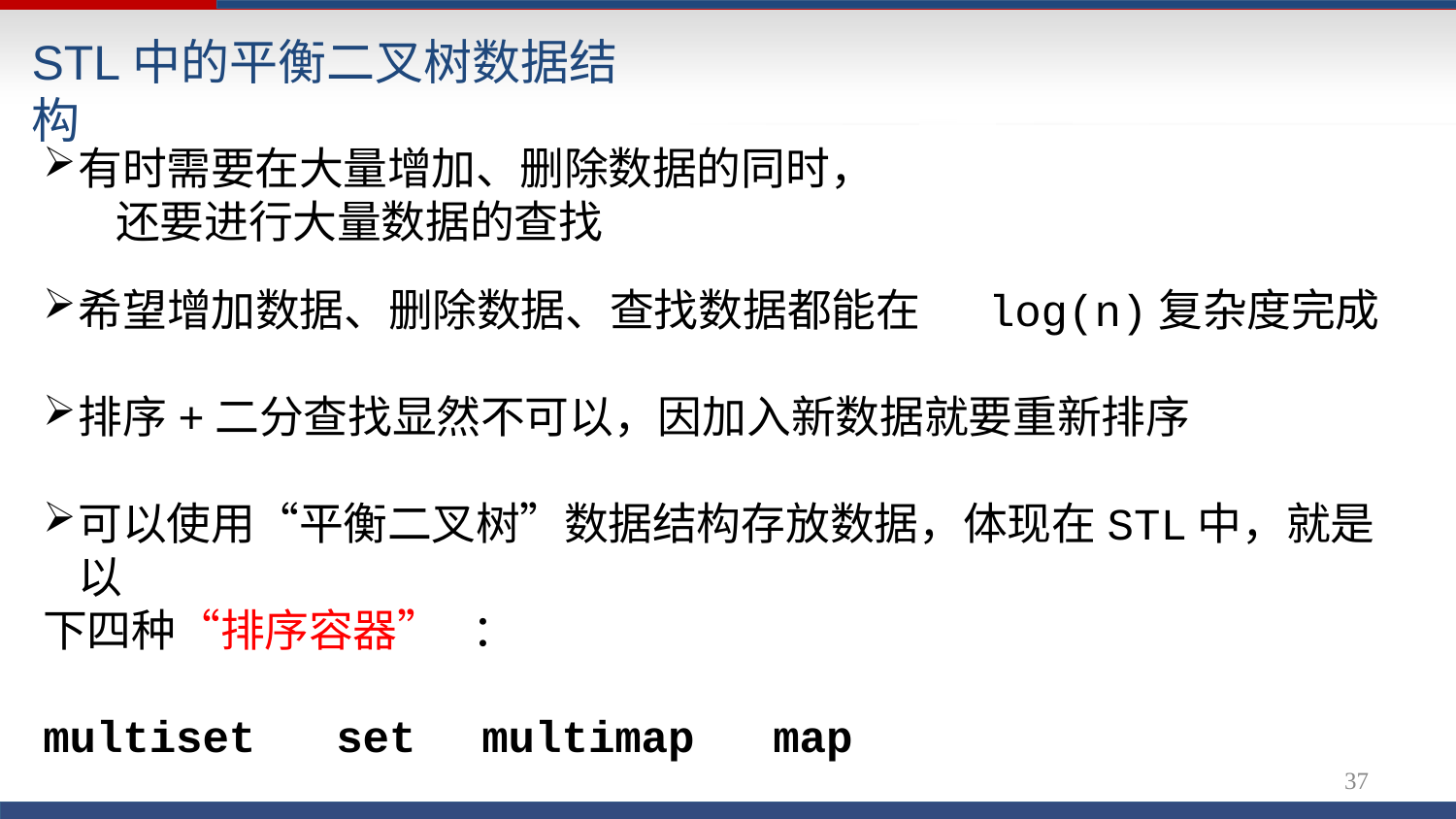

# STL中的平衡二叉树数据结构
有时需要在大量增加、删除数据的同时，
还要进行大量数据的查找

希望增加数据、删除数据、查找数据都能在	log(n)复杂度完成
排序+二分查找显然不可以，因加入新数据就要重新排序
可以使用“平衡二叉树”数据结构存放数据，体现在STL中，就是以
下四种“排序容器”	：
multiset	set	multimap	map
37